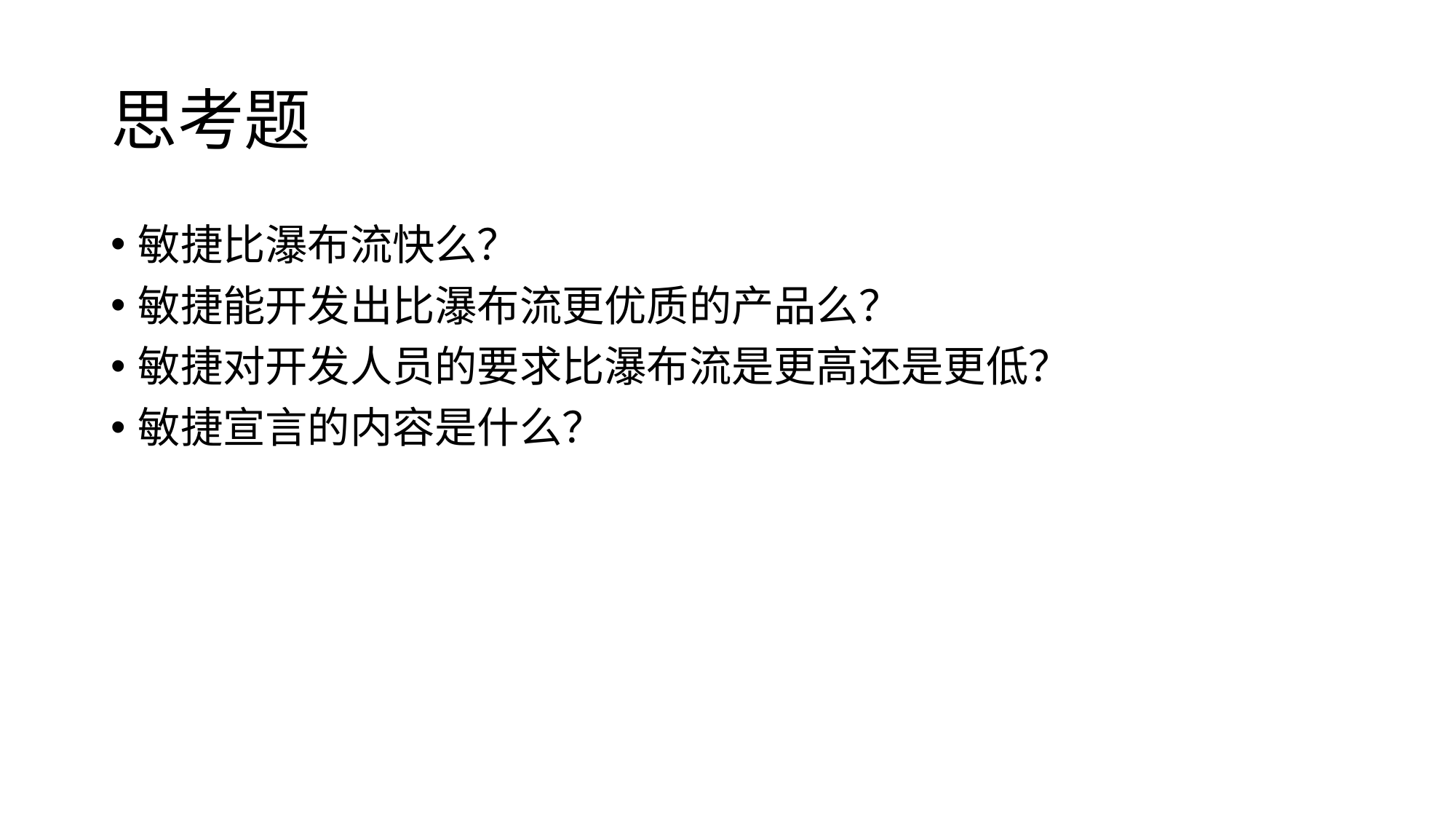

# 思考题
敏捷比瀑布流快么？
敏捷能开发出比瀑布流更优质的产品么？
敏捷对开发人员的要求比瀑布流是更高还是更低？
敏捷宣言的内容是什么？